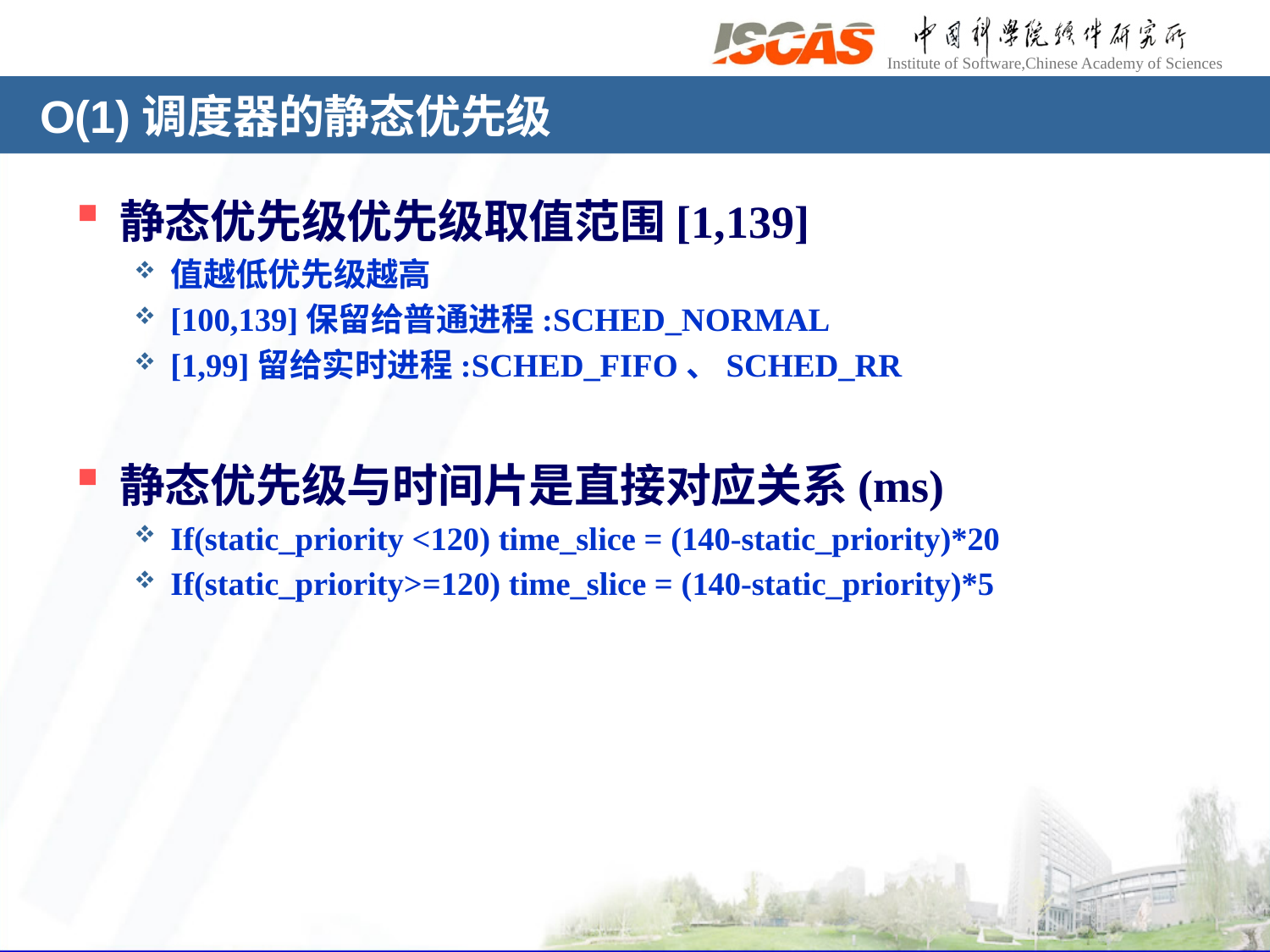

# O(1)调度器的静态优先级
静态优先级优先级取值范围[1,139]
值越低优先级越高
[100,139]保留给普通进程:SCHED_NORMAL
[1,99]留给实时进程:SCHED_FIFO、SCHED_RR

静态优先级与时间片是直接对应关系(ms)
If(static_priority <120) time_slice = (140-static_priority)*20
If(static_priority>=120) time_slice = (140-static_priority)*5